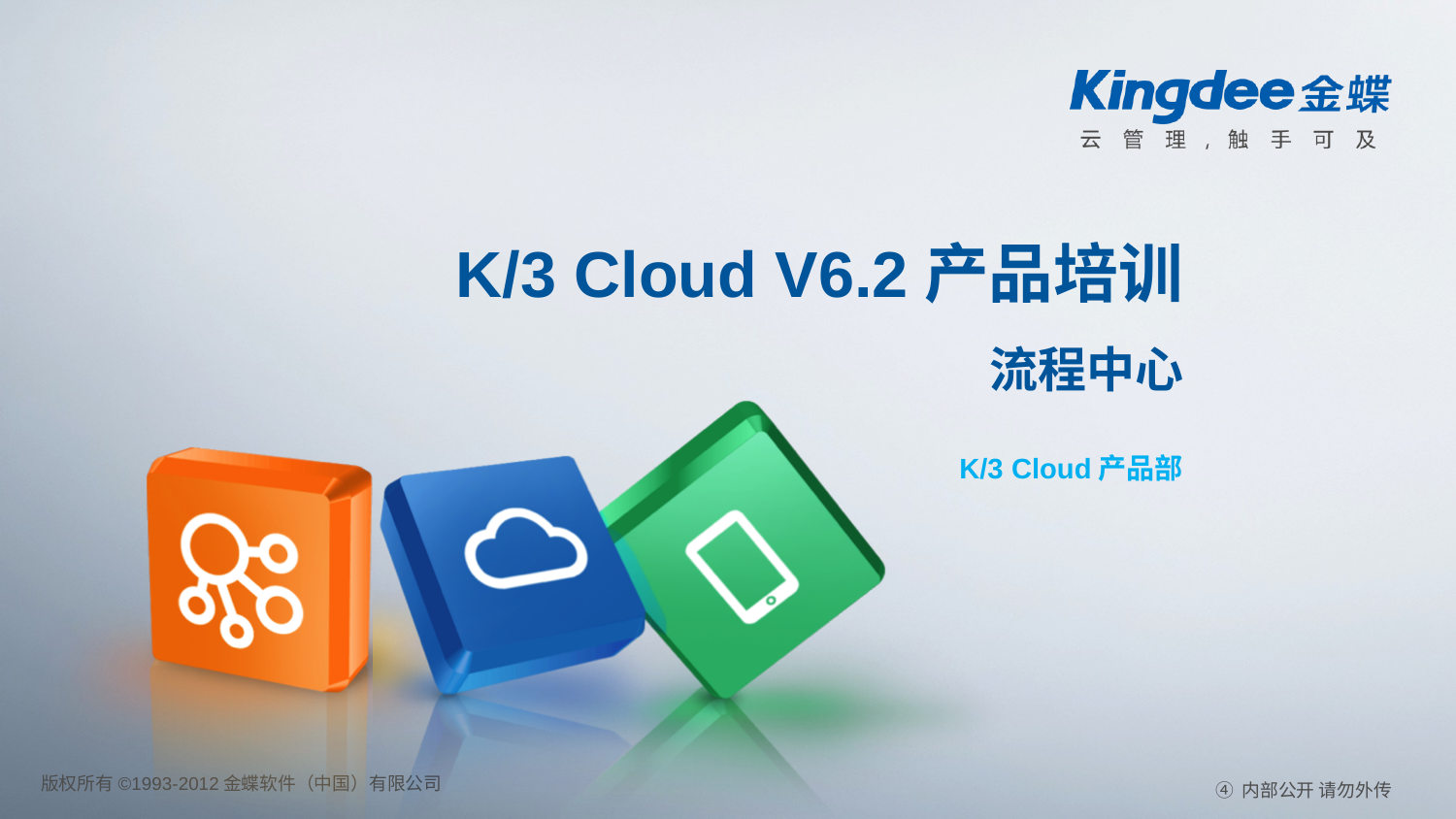

# K/3 Cloud V6.2产品培训 流程中心
K/3 Cloud产品部